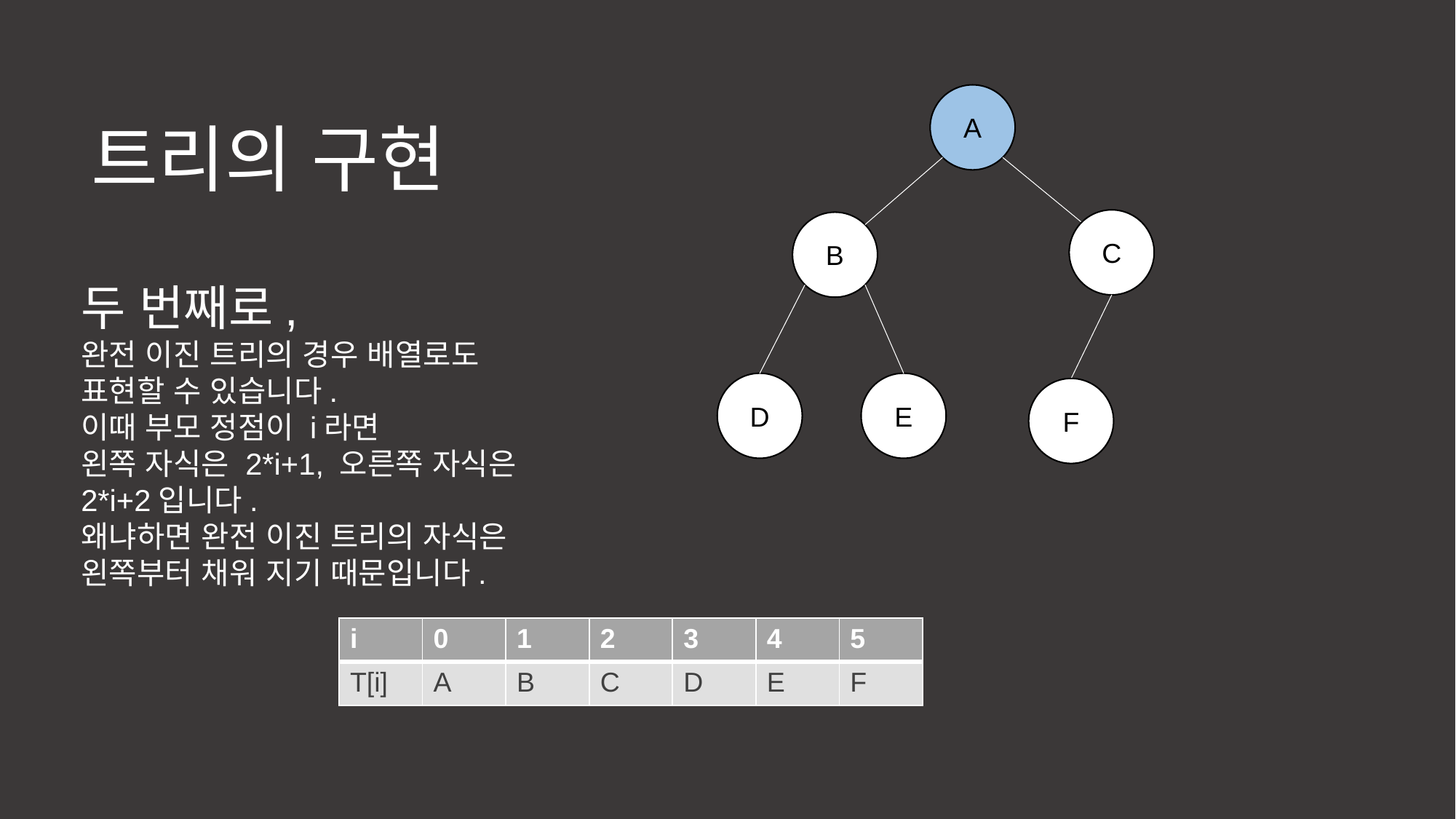

A
트리의 구현
C
B
두 번째로,
완전 이진 트리의 경우 배열로도
표현할 수 있습니다.
이때 부모 정점이 i라면
왼쪽 자식은 2*i+1, 오른쪽 자식은
2*i+2입니다.
왜냐하면 완전 이진 트리의 자식은
왼쪽부터 채워 지기 때문입니다.

D
E
F
| i | 0 | 1 | 2 | 3 | 4 | 5 |
| --- | --- | --- | --- | --- | --- | --- |
| T[i] | A | B | C | D | E | F |